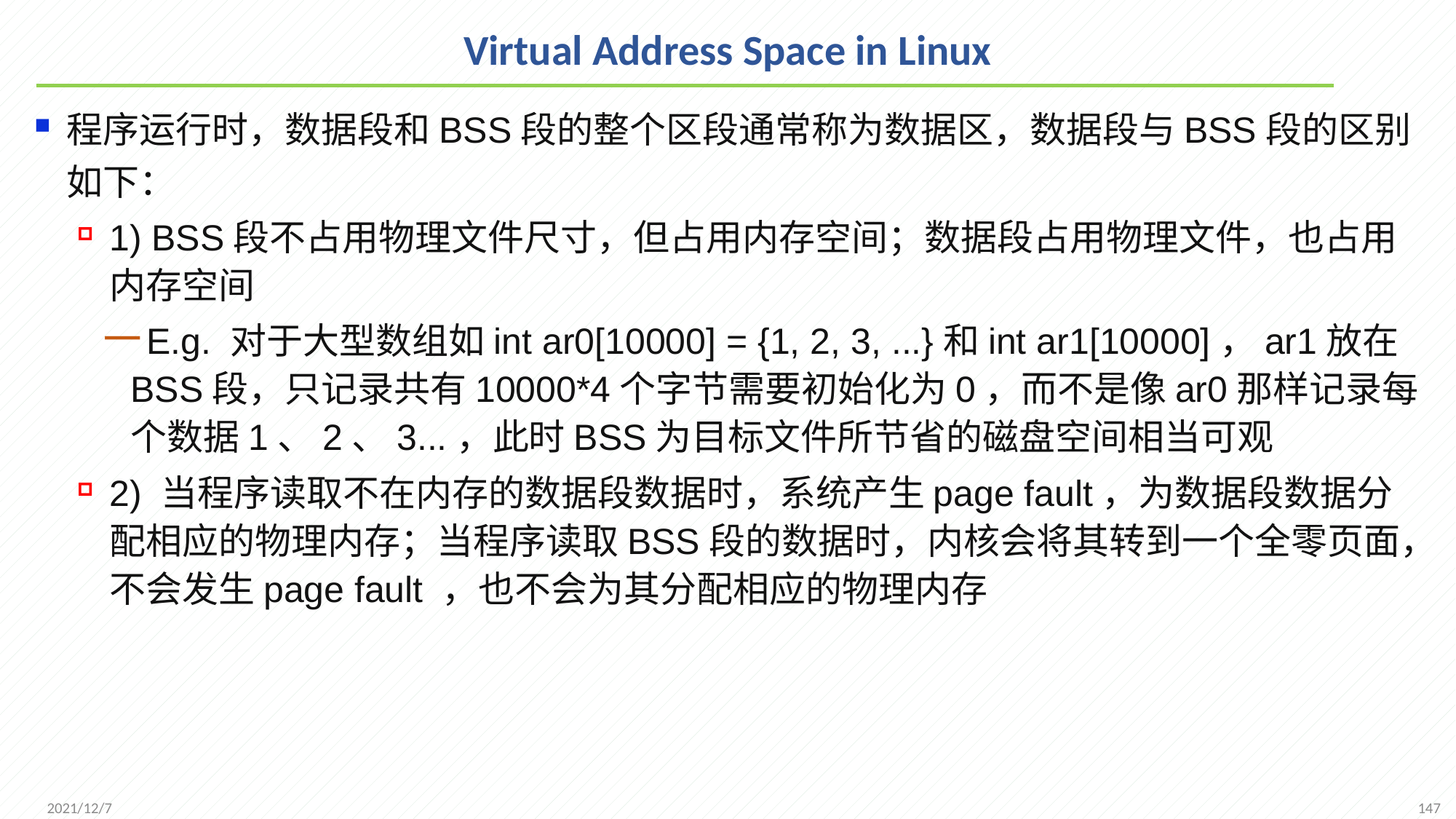

# Virtual Address Space in Linux
程序运行时，数据段和BSS段的整个区段通常称为数据区，数据段与BSS段的区别如下：
1) BSS段不占用物理文件尺寸，但占用内存空间；数据段占用物理文件，也占用内存空间
E.g. 对于大型数组如int ar0[10000] = {1, 2, 3, ...}和int ar1[10000]，ar1放在BSS段，只记录共有10000*4个字节需要初始化为0，而不是像ar0那样记录每个数据1、2、3...，此时BSS为目标文件所节省的磁盘空间相当可观
2) 当程序读取不在内存的数据段数据时，系统产生page fault，为数据段数据分配相应的物理内存；当程序读取BSS段的数据时，内核会将其转到一个全零页面，不会发生page fault ，也不会为其分配相应的物理内存

147
2021/12/7